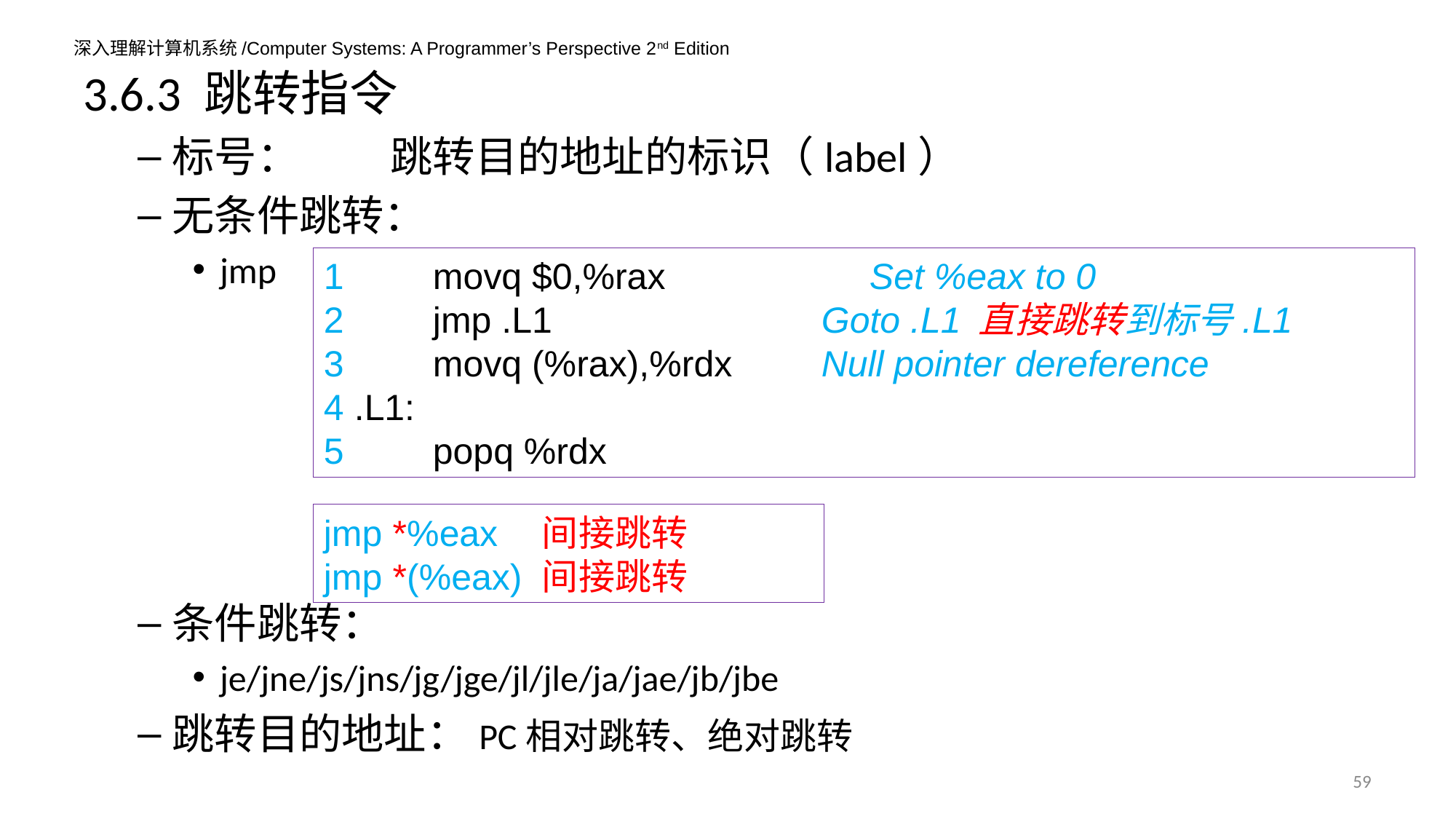

3.6.3 跳转指令
标号：	跳转目的地址的标识（label）
无条件跳转：
jmp

条件跳转：
je/jne/js/jns/jg/jge/jl/jle/ja/jae/jb/jbe
跳转目的地址：PC相对跳转、绝对跳转

1 	movq $0,%rax 		Set %eax to 0
2 	jmp .L1 		      Goto .L1	直接跳转到标号.L1
3 	movq (%rax),%rdx 	      Null pointer dereference
4 .L1:
5 	popq %rdx
jmp *%eax	间接跳转
jmp *(%eax)	间接跳转
59